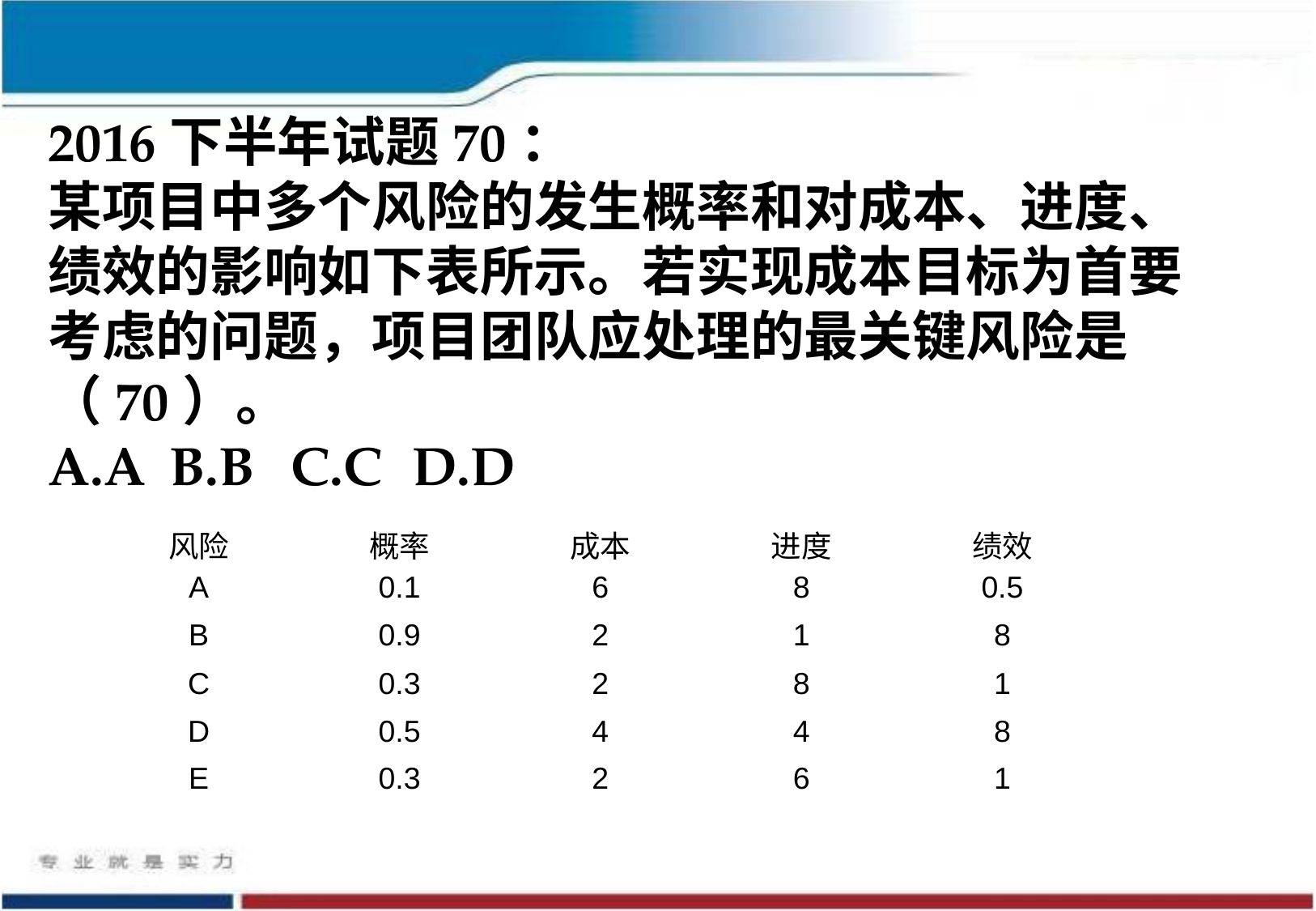

2016下半年试题70：
某项目中多个风险的发生概率和对成本、进度、绩效的影响如下表所示。若实现成本目标为首要考虑的问题，项目团队应处理的最关键风险是（70）。
A.A 	B.B 	C.C 	D.D
| 风险 | 概率 | 成本 | 进度 | 绩效 |
| --- | --- | --- | --- | --- |
| A | 0.1 | 6 | 8 | 0.5 |
| B | 0.9 | 2 | 1 | 8 |
| C | 0.3 | 2 | 8 | 1 |
| D | 0.5 | 4 | 4 | 8 |
| E | 0.3 | 2 | 6 | 1 |